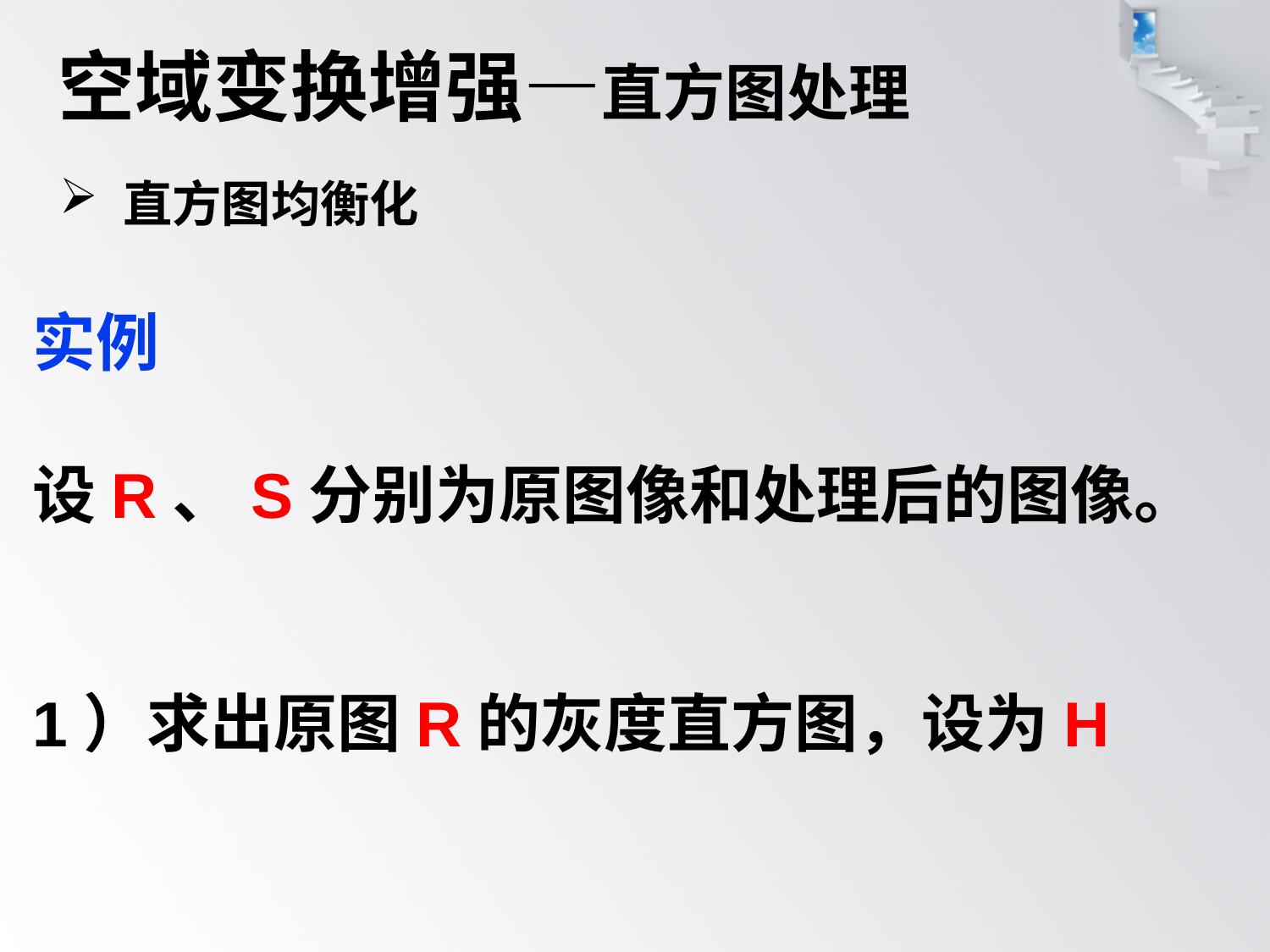

# 空域变换增强—直方图处理
直方图均衡化
实例

设R、S分别为原图像和处理后的图像。

1）求出原图R的灰度直方图，设为H